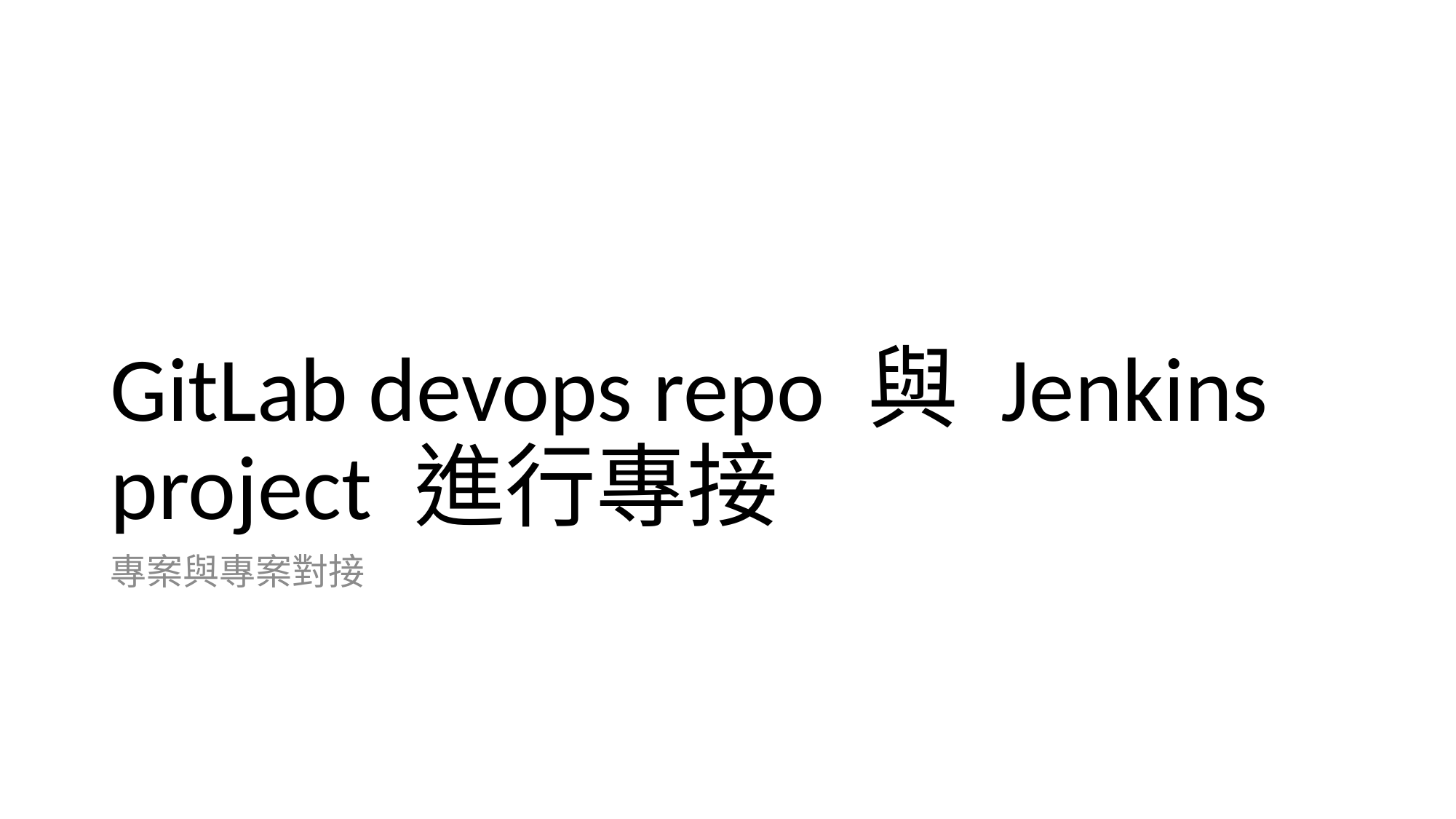

# GitLab devops repo 與 Jenkins project 進行專接
專案與專案對接